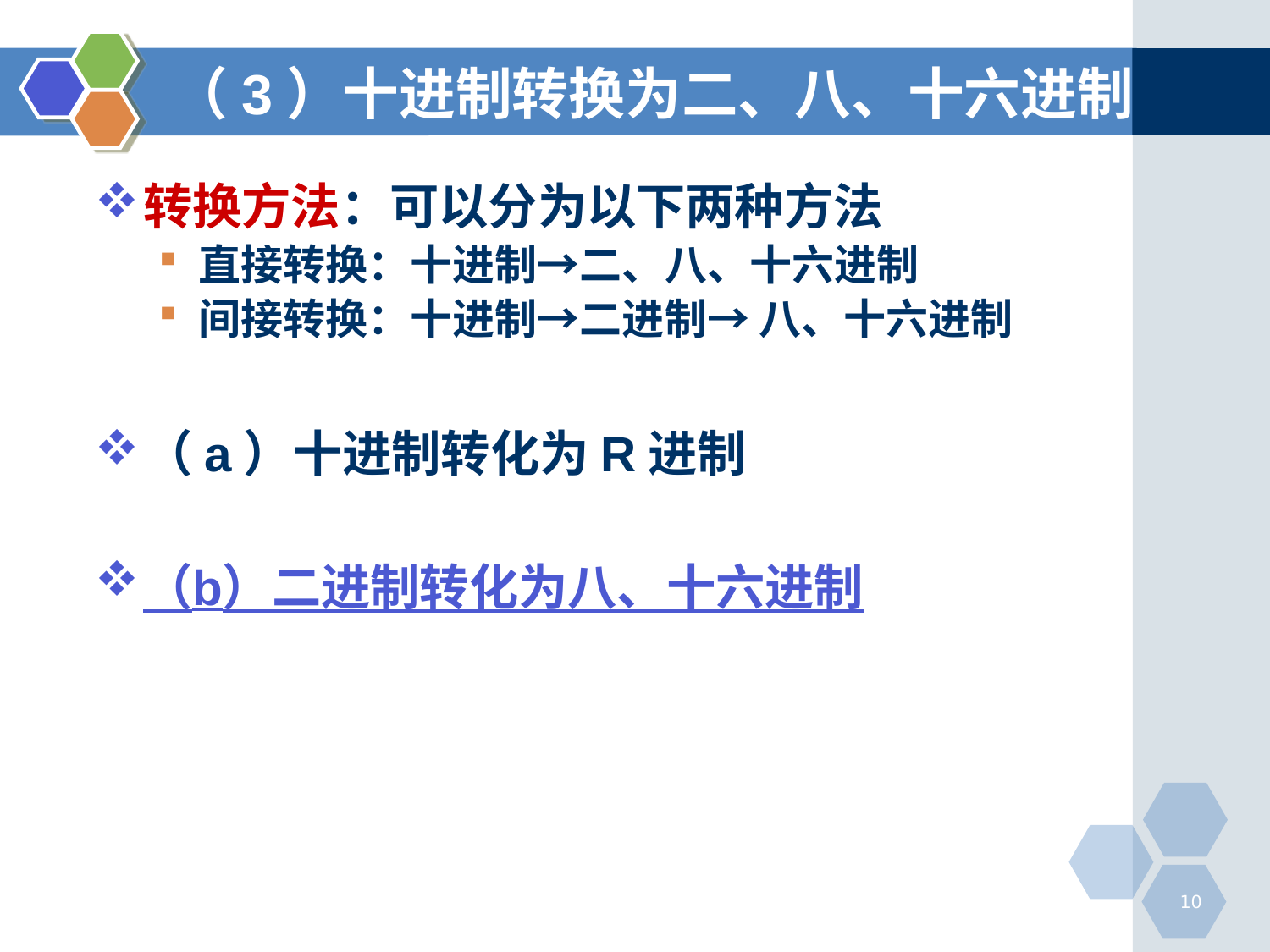

# （3）十进制转换为二、八、十六进制
转换方法：可以分为以下两种方法
直接转换：十进制→二、八、十六进制
间接转换：十进制→二进制→ 八、十六进制

（a）十进制转化为R进制

（b）二进制转化为八、十六进制
10